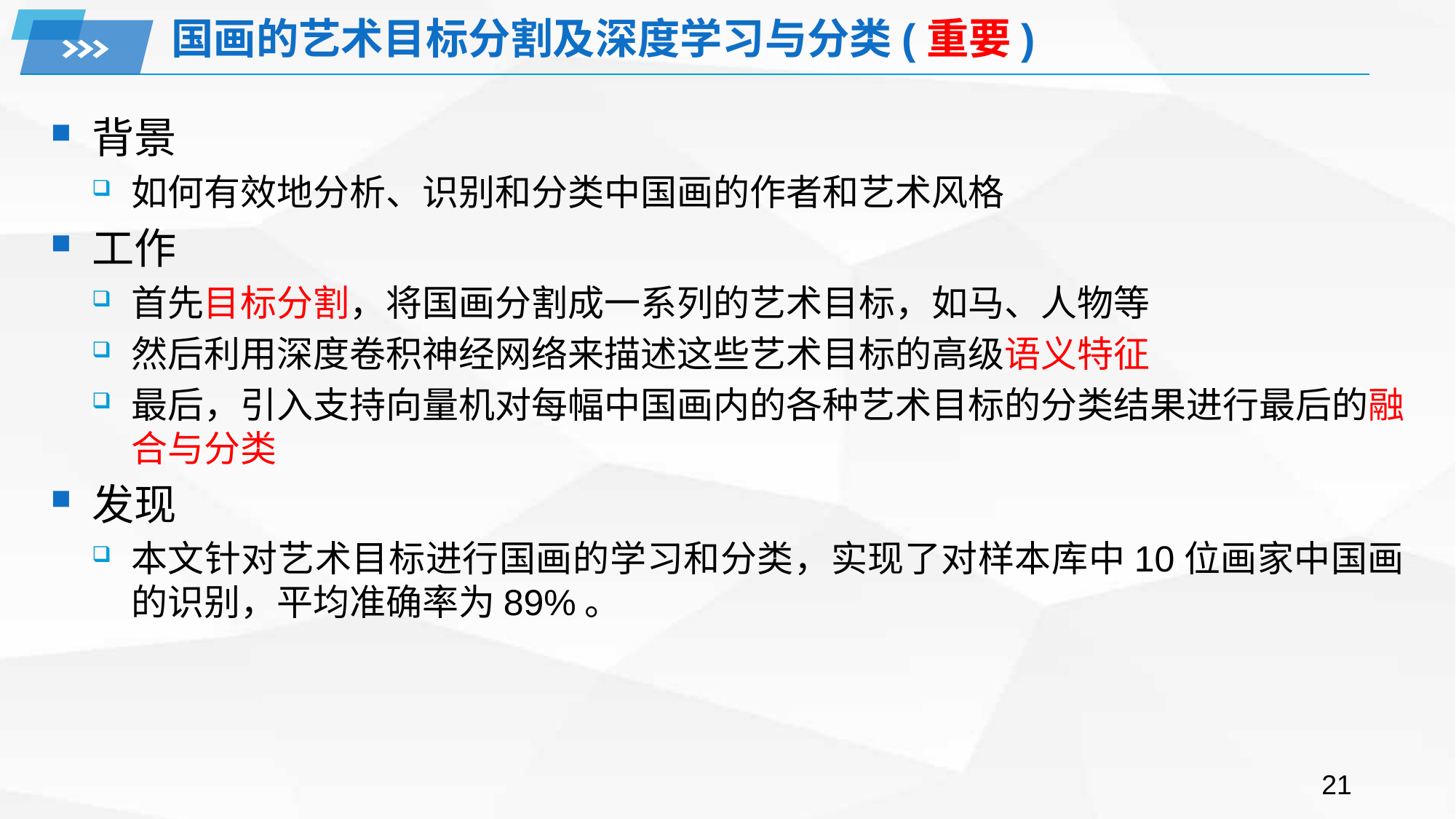

# 国画的艺术目标分割及深度学习与分类(重要)
背景
如何有效地分析、识别和分类中国画的作者和艺术风格
工作
首先目标分割，将国画分割成一系列的艺术目标，如马、人物等
然后利用深度卷积神经网络来描述这些艺术目标的高级语义特征
最后，引入支持向量机对每幅中国画内的各种艺术目标的分类结果进行最后的融合与分类
发现
本文针对艺术目标进行国画的学习和分类，实现了对样本库中10位画家中国画的识别，平均准确率为89%。